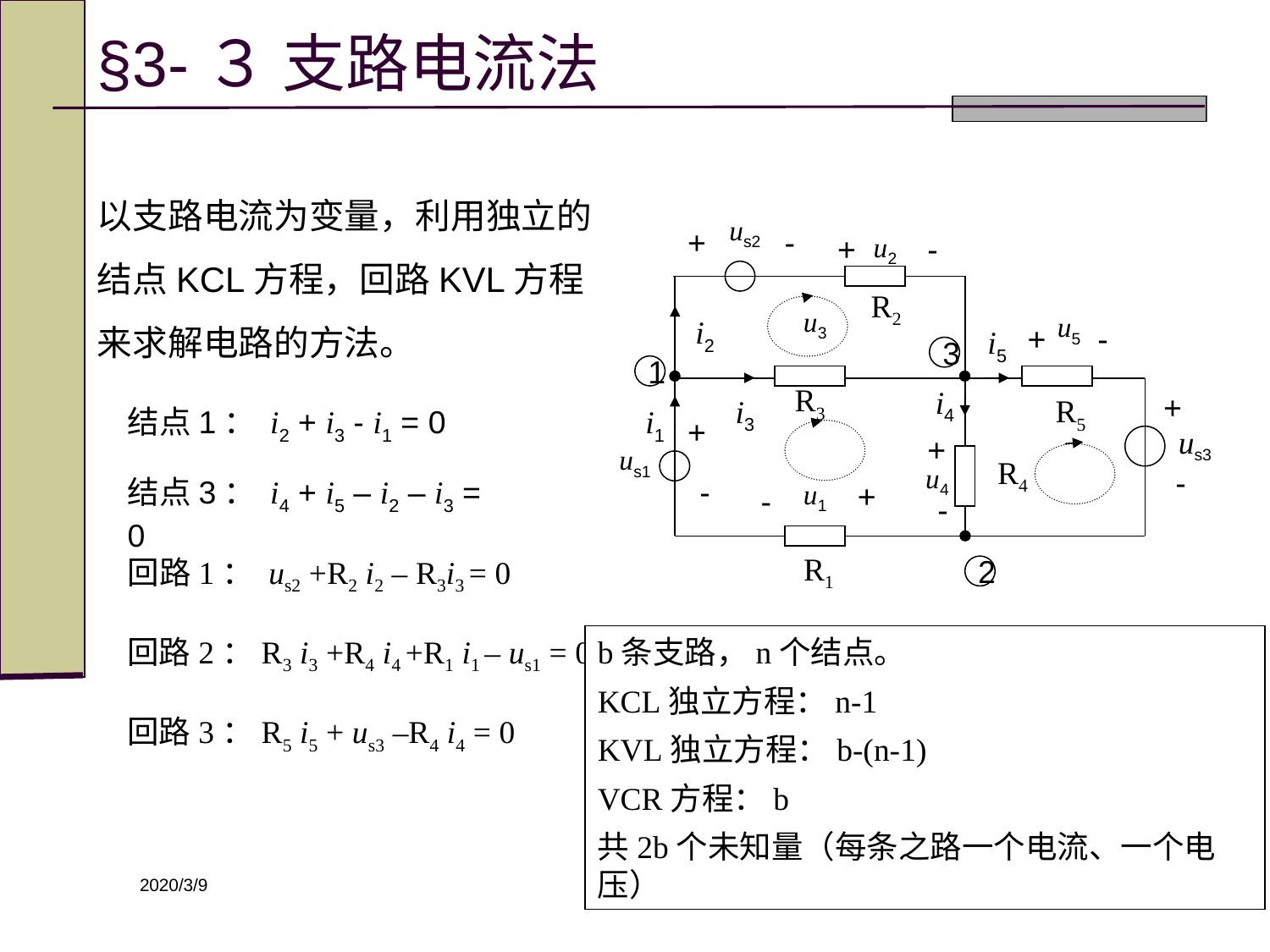

# §3-３ 支路电流法
以支路电流为变量，利用独立的结点KCL方程，回路KVL方程来求解电路的方法。
us2
+
-

R2

i2
i5
3
1

R3
i4

+
R5
i3
i1

+
us3

us1

R4

-
-

R1
2
+
u2
-

u3
u5
+
-
结点1： i2 + i3 - i1 = 0

+

u4
结点3： i4 + i5 – i2 – i3 = 0
u1
+
-
-
回路1： us2 +R2 i2 – R3i3 = 0
回路2：R3 i3 +R4 i4 +R1 i1 – us1 = 0
b条支路，n个结点。
KCL独立方程：n-1
KVL独立方程：b-(n-1)
VCR方程：b
共2b个未知量（每条之路一个电流、一个电压）
回路3：R5 i5 + us3 –R4 i4 = 0
*
2020/3/9